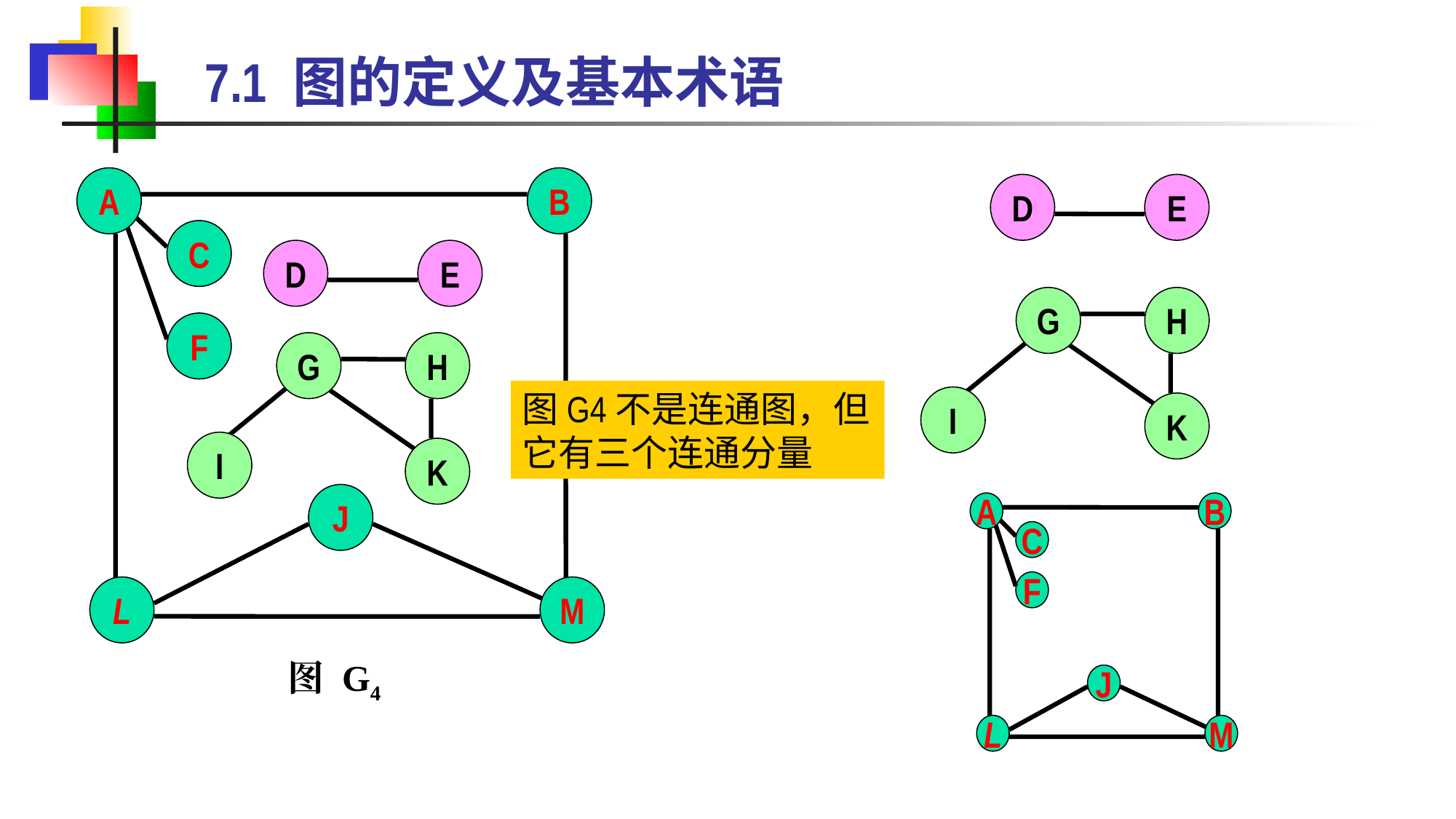

# 7.1 图的定义及基本术语
A
B

C

F
J

L
M

D
E

D
E

G
H

I
K
G
H

I
K
图G4不是连通图，但它有三个连通分量
A
B

C

F
J

L
M

图 G4